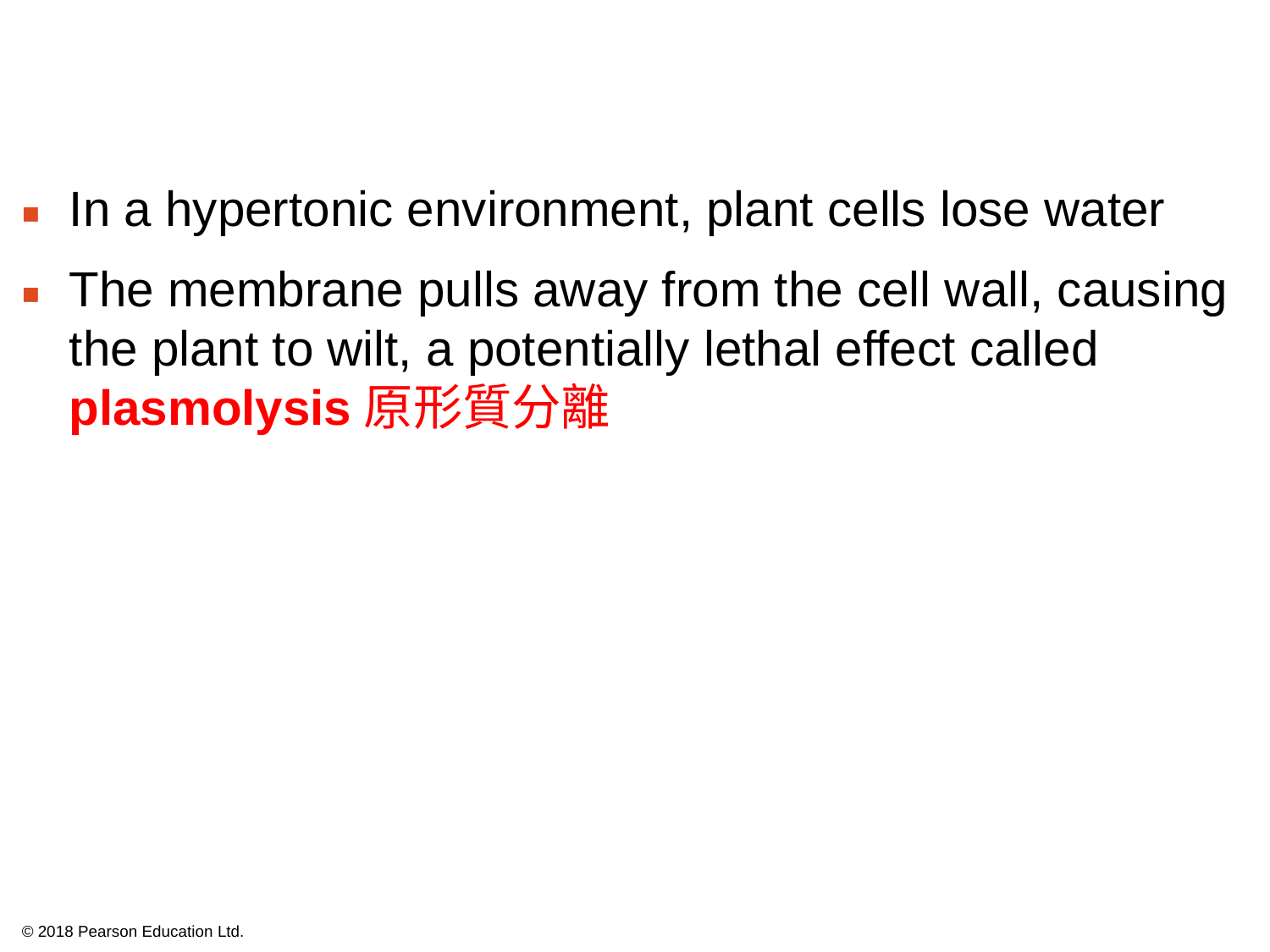

In a hypertonic environment, plant cells lose water
The membrane pulls away from the cell wall, causing the plant to wilt, a potentially lethal effect called plasmolysis原形質分離
© 2018 Pearson Education Ltd.